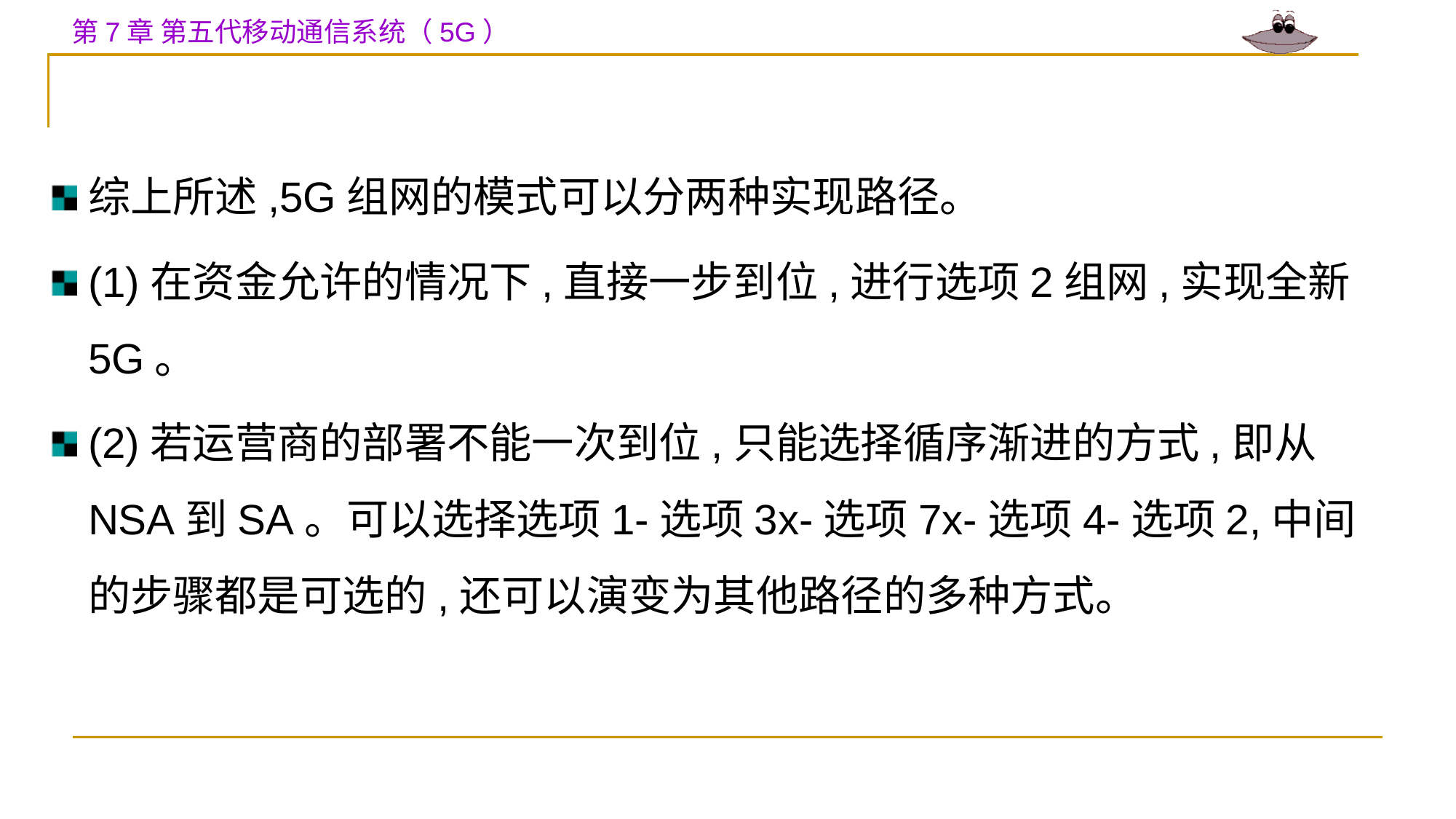

综上所述,5G组网的模式可以分两种实现路径。
(1)在资金允许的情况下,直接一步到位,进行选项2组网,实现全新5G。
(2)若运营商的部署不能一次到位,只能选择循序渐进的方式,即从NSA到SA。可以选择选项1-选项3x-选项7x-选项4-选项2,中间的步骤都是可选的,还可以演变为其他路径的多种方式。